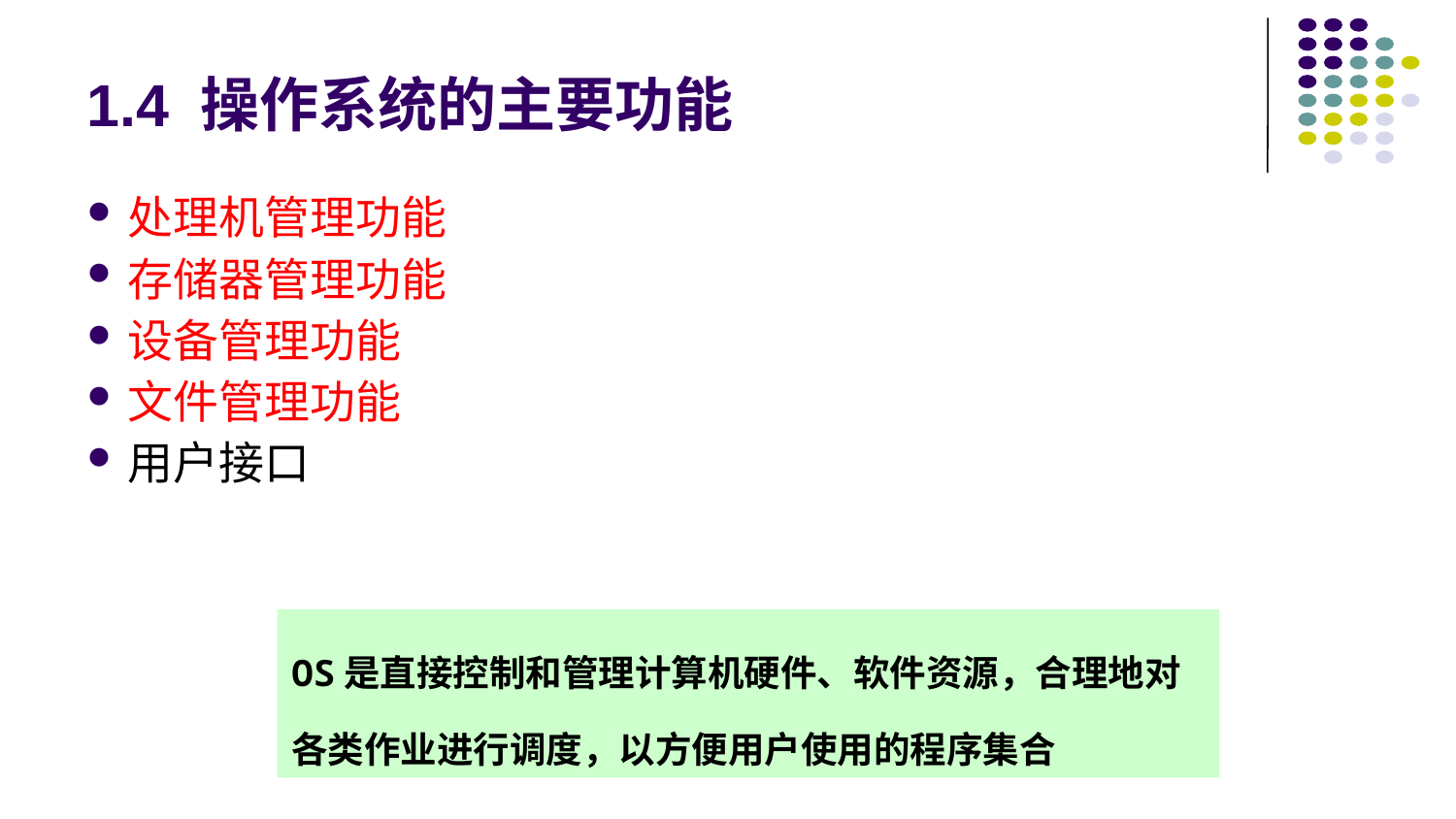

# 1.4 操作系统的主要功能
处理机管理功能
存储器管理功能
设备管理功能
文件管理功能
用户接口
OS是直接控制和管理计算机硬件、软件资源，合理地对各类作业进行调度，以方便用户使用的程序集合
64